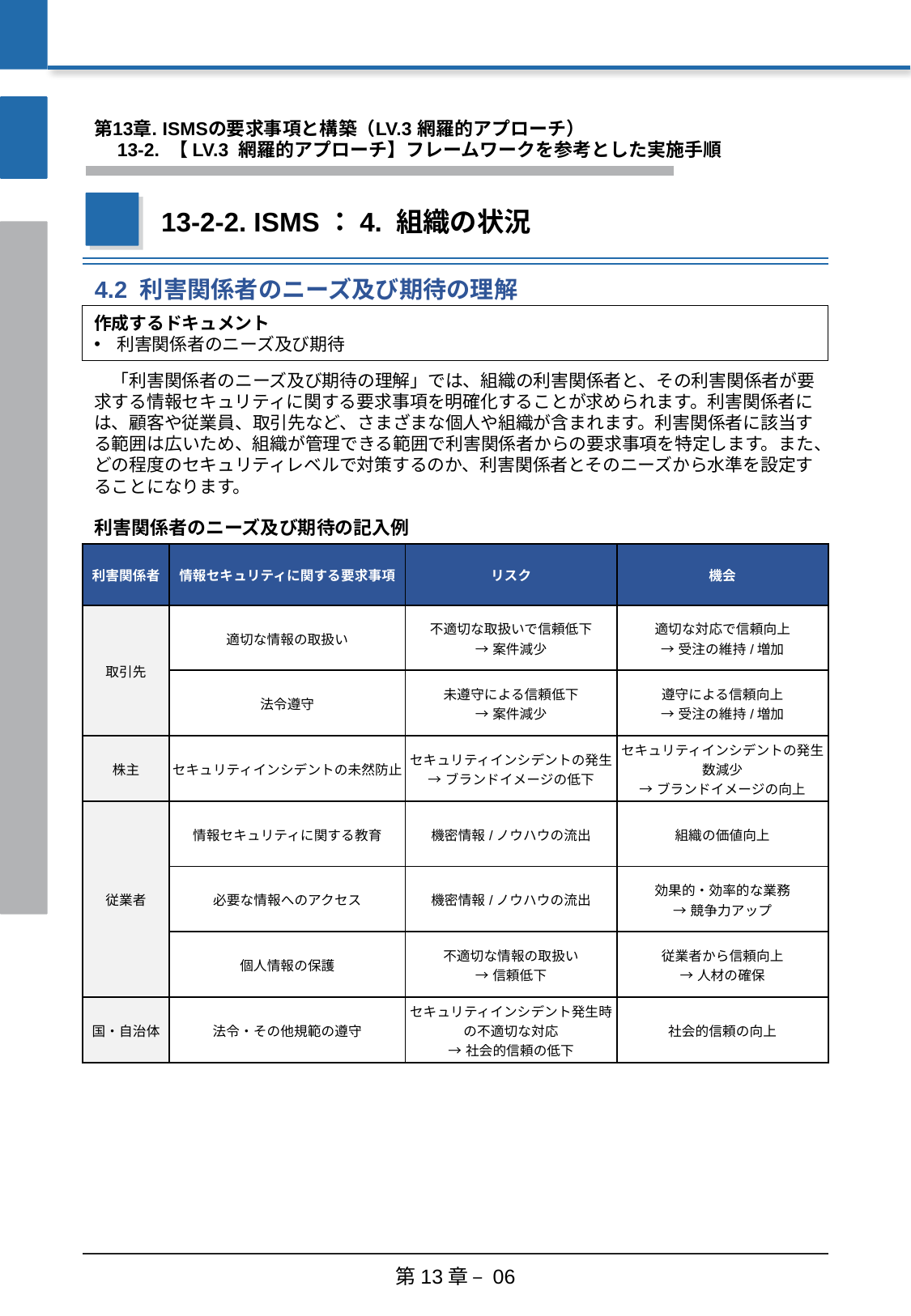

第13章. ISMSの要求事項と構築（LV.3 網羅的アプローチ）
　13-2. 【LV.3 網羅的アプローチ】フレームワークを参考とした実施手順
13-2-2. ISMS：4. 組織の状況
4.2 利害関係者のニーズ及び期待の理解
作成するドキュメント
利害関係者のニーズ及び期待
　「利害関係者のニーズ及び期待の理解」では、組織の利害関係者と、その利害関係者が要求する情報セキュリティに関する要求事項を明確化することが求められます。利害関係者には、顧客や従業員、取引先など、さまざまな個人や組織が含まれます。利害関係者に該当する範囲は広いため、組織が管理できる範囲で利害関係者からの要求事項を特定します。また、どの程度のセキュリティレベルで対策するのか、利害関係者とそのニーズから水準を設定することになります。
利害関係者のニーズ及び期待の記入例
| 利害関係者 | 情報セキュリティに関する要求事項 | リスク | 機会 |
| --- | --- | --- | --- |
| 取引先 | 適切な情報の取扱い | 不適切な取扱いで信頼低下 →案件減少 | 適切な対応で信頼向上 →受注の維持/増加 |
|  | 法令遵守 | 未遵守による信頼低下 →案件減少 | 遵守による信頼向上 →受注の維持/増加 |
| 株主 | セキュリティインシデントの未然防止 | セキュリティインシデントの発生 →ブランドイメージの低下 | セキュリティインシデントの発生数減少 →ブランドイメージの向上 |
| 従業者 | 情報セキュリティに関する教育 | 機密情報/ノウハウの流出 | 組織の価値向上 |
|  | 必要な情報へのアクセス | 機密情報/ノウハウの流出 | 効果的・効率的な業務 →競争力アップ |
|  | 個人情報の保護 | 不適切な情報の取扱い →信頼低下 | 従業者から信頼向上 →人材の確保 |
| 国・自治体 | 法令・その他規範の遵守 | セキュリティインシデント発生時の不適切な対応 →社会的信頼の低下 | 社会的信頼の向上 |
第13章 – 06